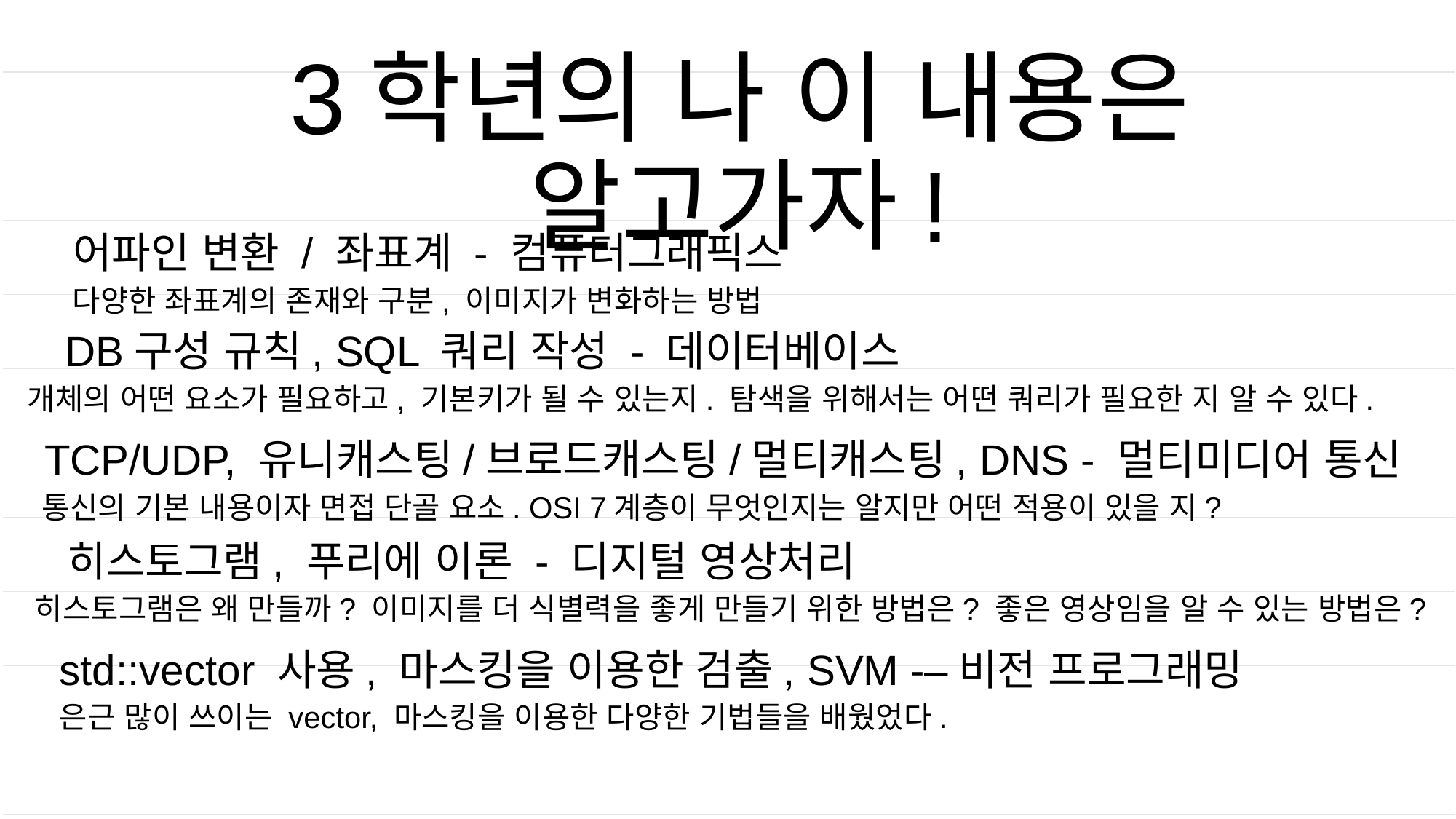

3학년의 나 이 내용은 알고가자!
어파인 변환 / 좌표계 - 컴퓨터그래픽스
다양한 좌표계의 존재와 구분, 이미지가 변화하는 방법
DB구성 규칙, SQL 쿼리 작성 - 데이터베이스
개체의 어떤 요소가 필요하고, 기본키가 될 수 있는지. 탐색을 위해서는 어떤 쿼리가 필요한 지 알 수 있다.
TCP/UDP, 유니캐스팅/브로드캐스팅/멀티캐스팅, DNS - 멀티미디어 통신
통신의 기본 내용이자 면접 단골 요소. OSI 7계층이 무엇인지는 알지만 어떤 적용이 있을 지?
히스토그램, 푸리에 이론 - 디지털 영상처리
히스토그램은 왜 만들까? 이미지를 더 식별력을 좋게 만들기 위한 방법은? 좋은 영상임을 알 수 있는 방법은?
std::vector 사용, 마스킹을 이용한 검출, SVM -–비전 프로그래밍
은근 많이 쓰이는 vector, 마스킹을 이용한 다양한 기법들을 배웠었다.